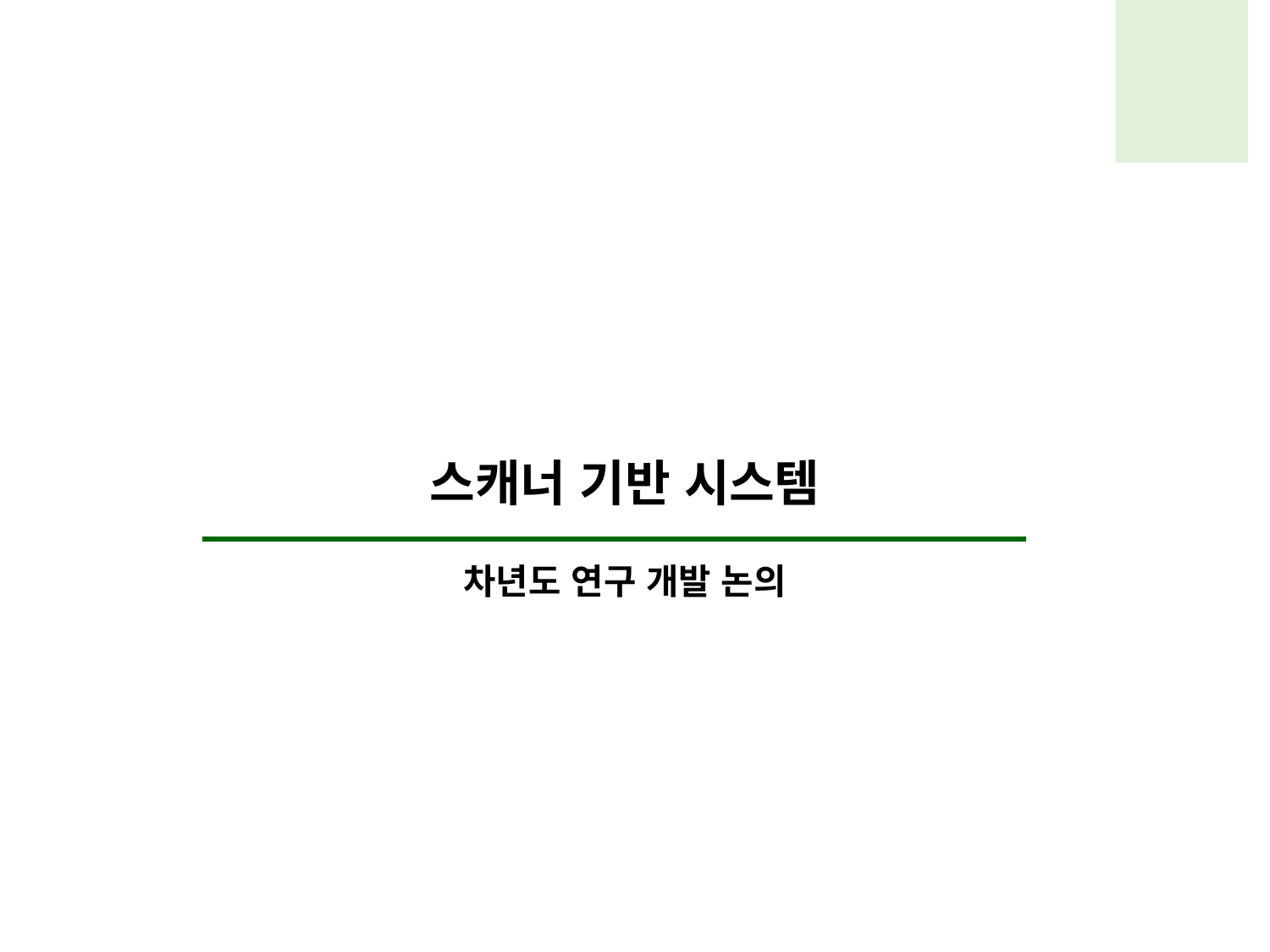

스캐너 기반 시스템
차년도 연구 개발 논의